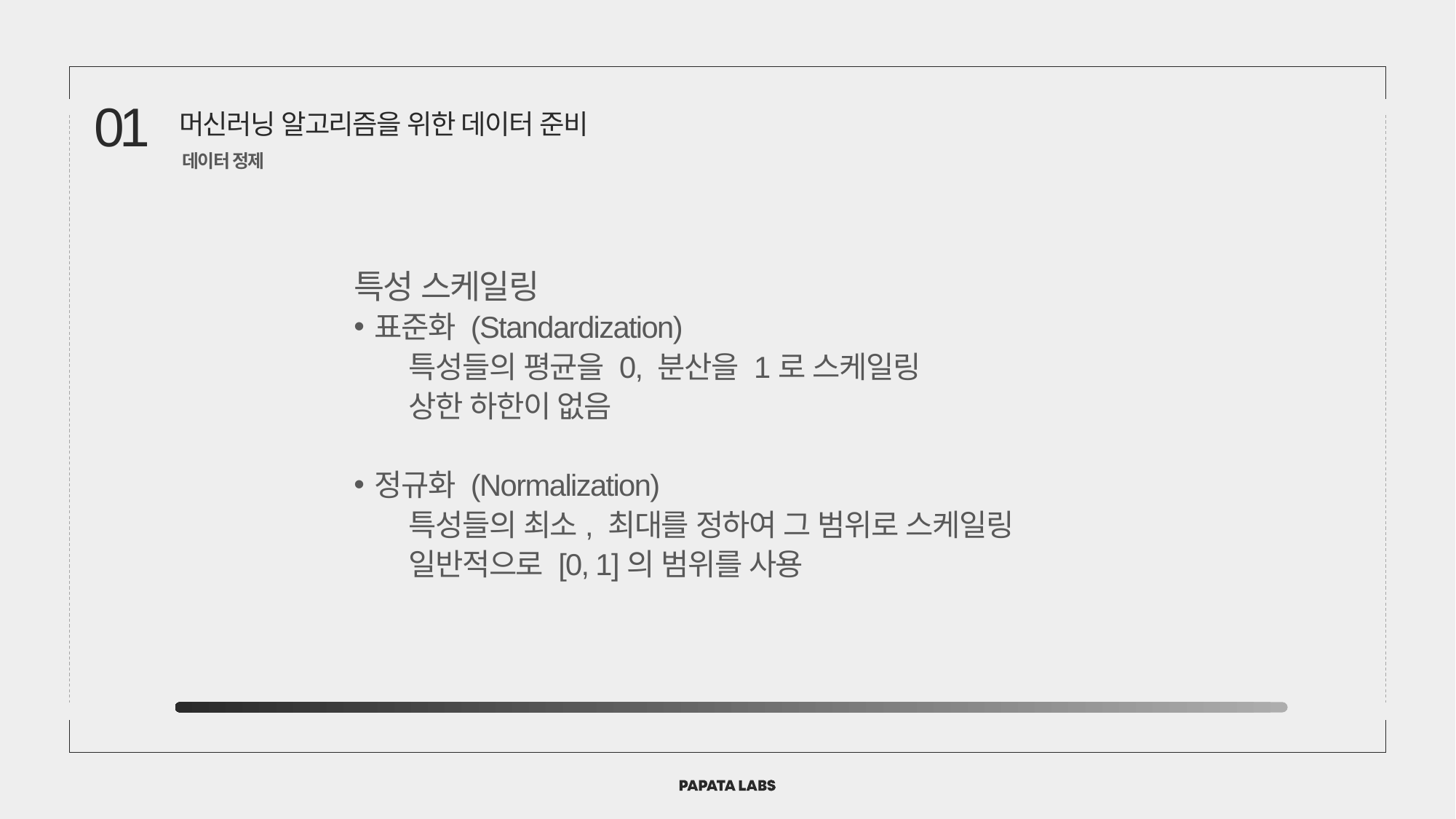

01
머신러닝 알고리즘을 위한 데이터 준비
데이터 정제
특성 스케일링
표준화 (Standardization)
특성들의 평균을 0, 분산을 1로 스케일링
상한 하한이 없음

정규화 (Normalization)
특성들의 최소, 최대를 정하여 그 범위로 스케일링
일반적으로 [0, 1]의 범위를 사용